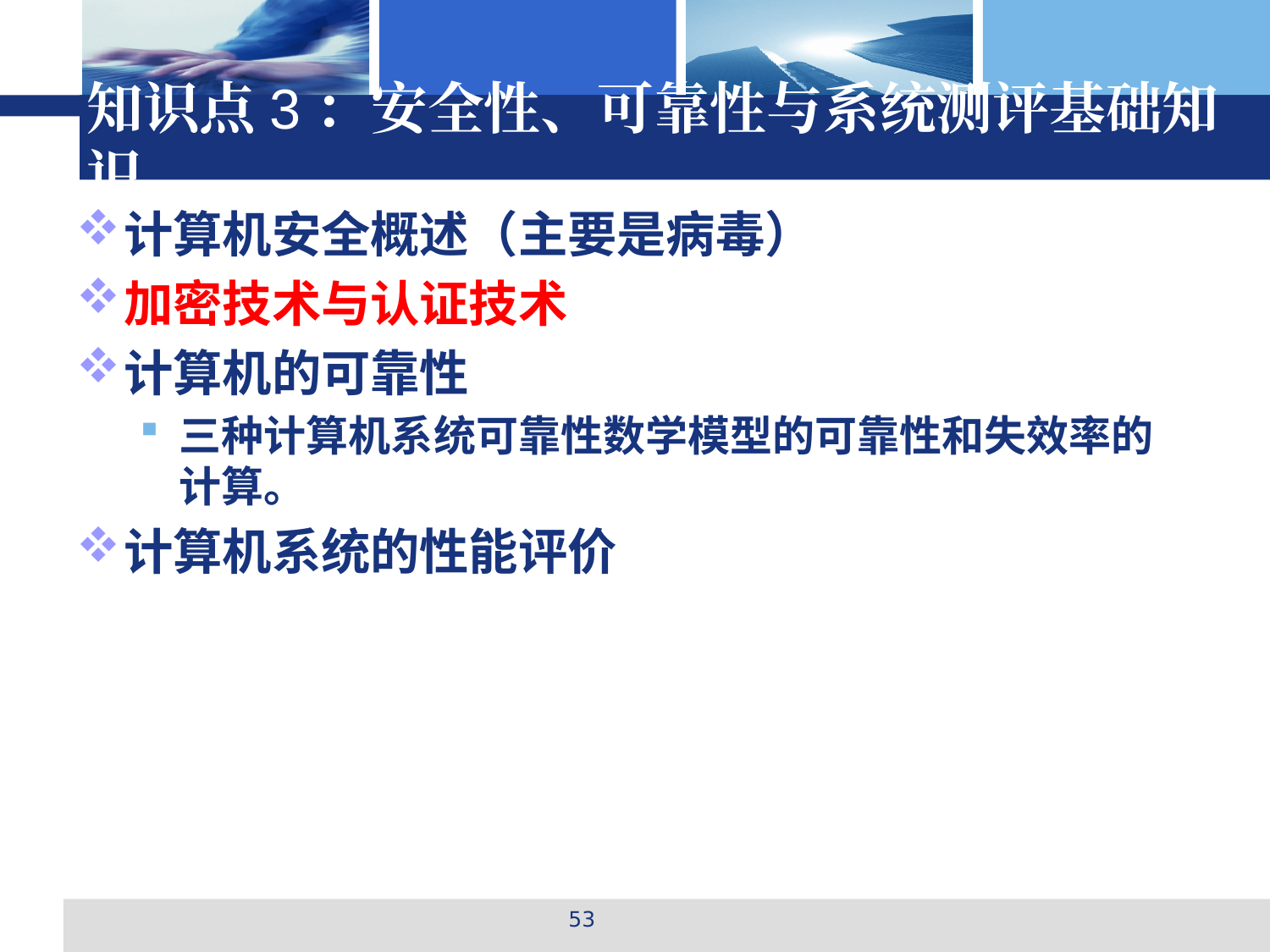

# 知识点3：安全性、可靠性与系统测评基础知识
计算机安全概述（主要是病毒）
加密技术与认证技术
计算机的可靠性
三种计算机系统可靠性数学模型的可靠性和失效率的计算。
计算机系统的性能评价
53